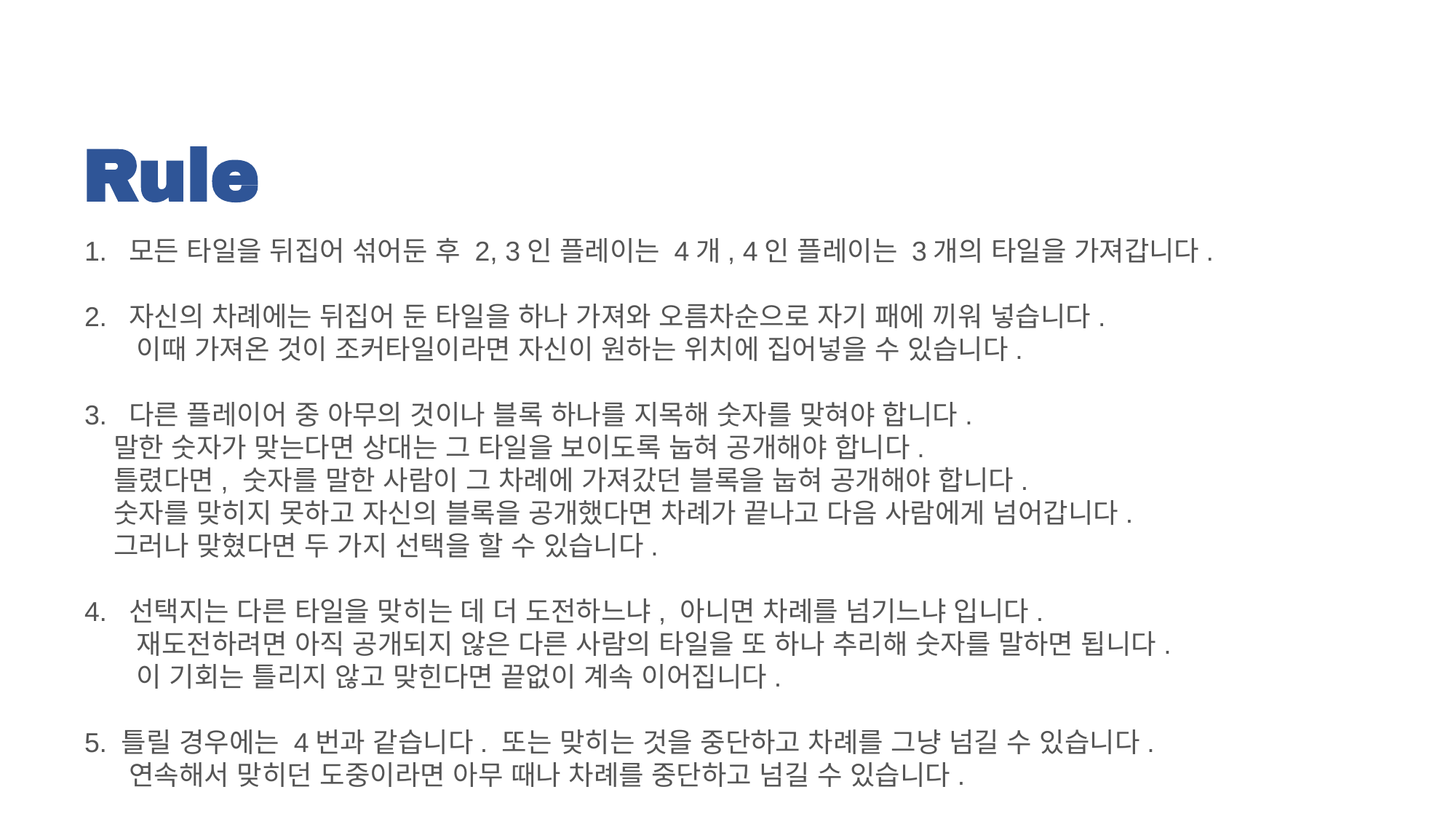

Rule
1.  모든 타일을 뒤집어 섞어둔 후 2, 3인 플레이는 4개, 4인 플레이는 3개의 타일을 가져갑니다.

2.  자신의 차례에는 뒤집어 둔 타일을 하나 가져와 오름차순으로 자기 패에 끼워 넣습니다.
      이때 가져온 것이 조커타일이라면 자신이 원하는 위치에 집어넣을 수 있습니다.

3.  다른 플레이어 중 아무의 것이나 블록 하나를 지목해 숫자를 맞혀야 합니다.
   말한 숫자가 맞는다면 상대는 그 타일을 보이도록 눕혀 공개해야 합니다.
   틀렸다면, 숫자를 말한 사람이 그 차례에 가져갔던 블록을 눕혀 공개해야 합니다.
   숫자를 맞히지 못하고 자신의 블록을 공개했다면 차례가 끝나고 다음 사람에게 넘어갑니다.
   그러나 맞혔다면 두 가지 선택을 할 수 있습니다.

4.  선택지는 다른 타일을 맞히는 데 더 도전하느냐, 아니면 차례를 넘기느냐 입니다.
      재도전하려면 아직 공개되지 않은 다른 사람의 타일을 또 하나 추리해 숫자를 말하면 됩니다.
      이 기회는 틀리지 않고 맞힌다면 끝없이 계속 이어집니다.

5. 틀릴 경우에는 4번과 같습니다. 또는 맞히는 것을 중단하고 차례를 그냥 넘길 수 있습니다.
     연속해서 맞히던 도중이라면 아무 때나 차례를 중단하고 넘길 수 있습니다.